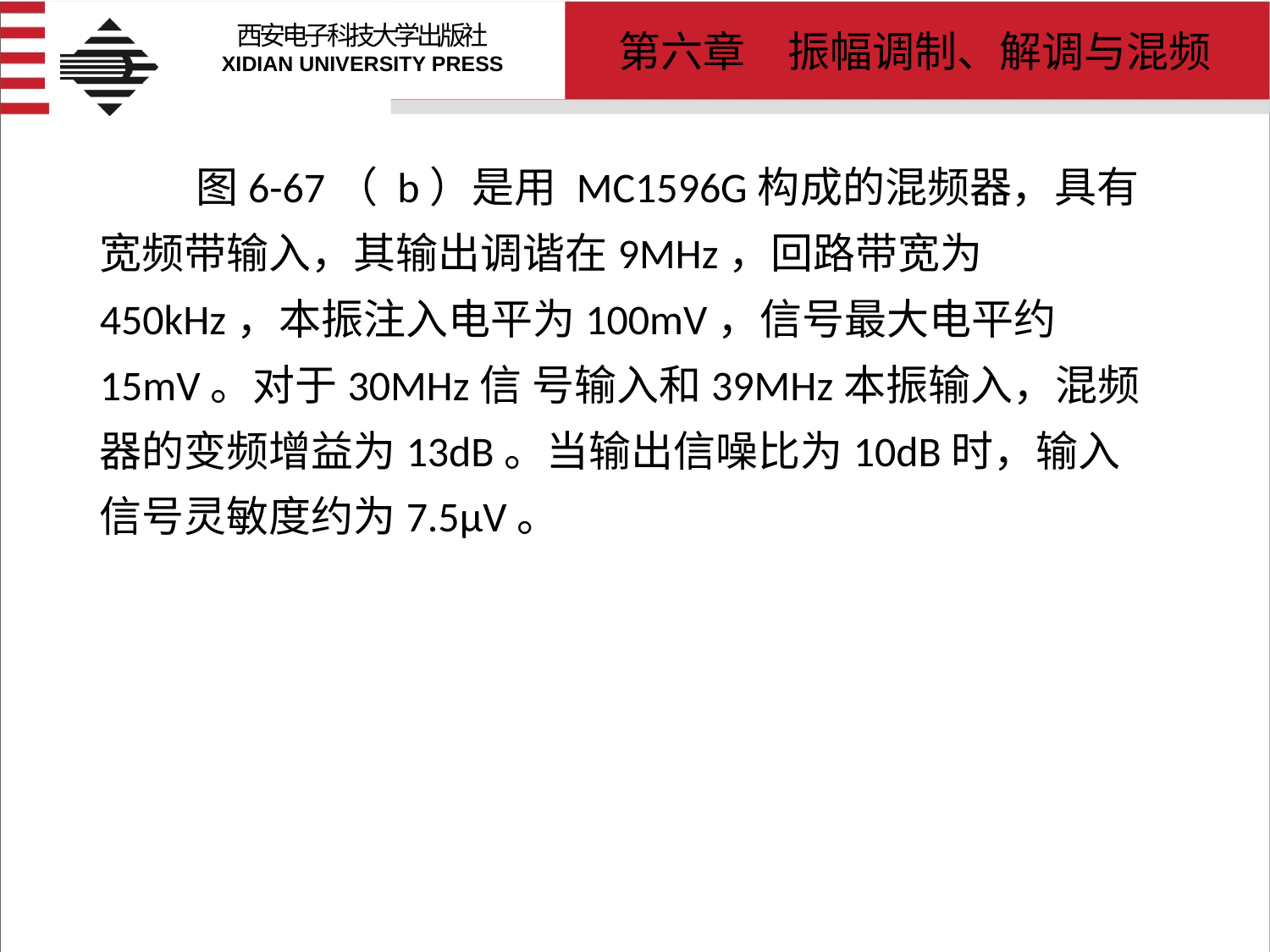

# 图6-67（ b）是用 MC1596G构成的混频器，具有宽频带输入，其输出调谐在9MHz，回路带宽为450kHz，本振注入电平为100mV，信号最大电平约15mV。对于30MHz信 号输入和39MHz本振输入，混频器的变频增益为13dB。当输出信噪比为10dB时，输入 信号灵敏度约为7.5μV。